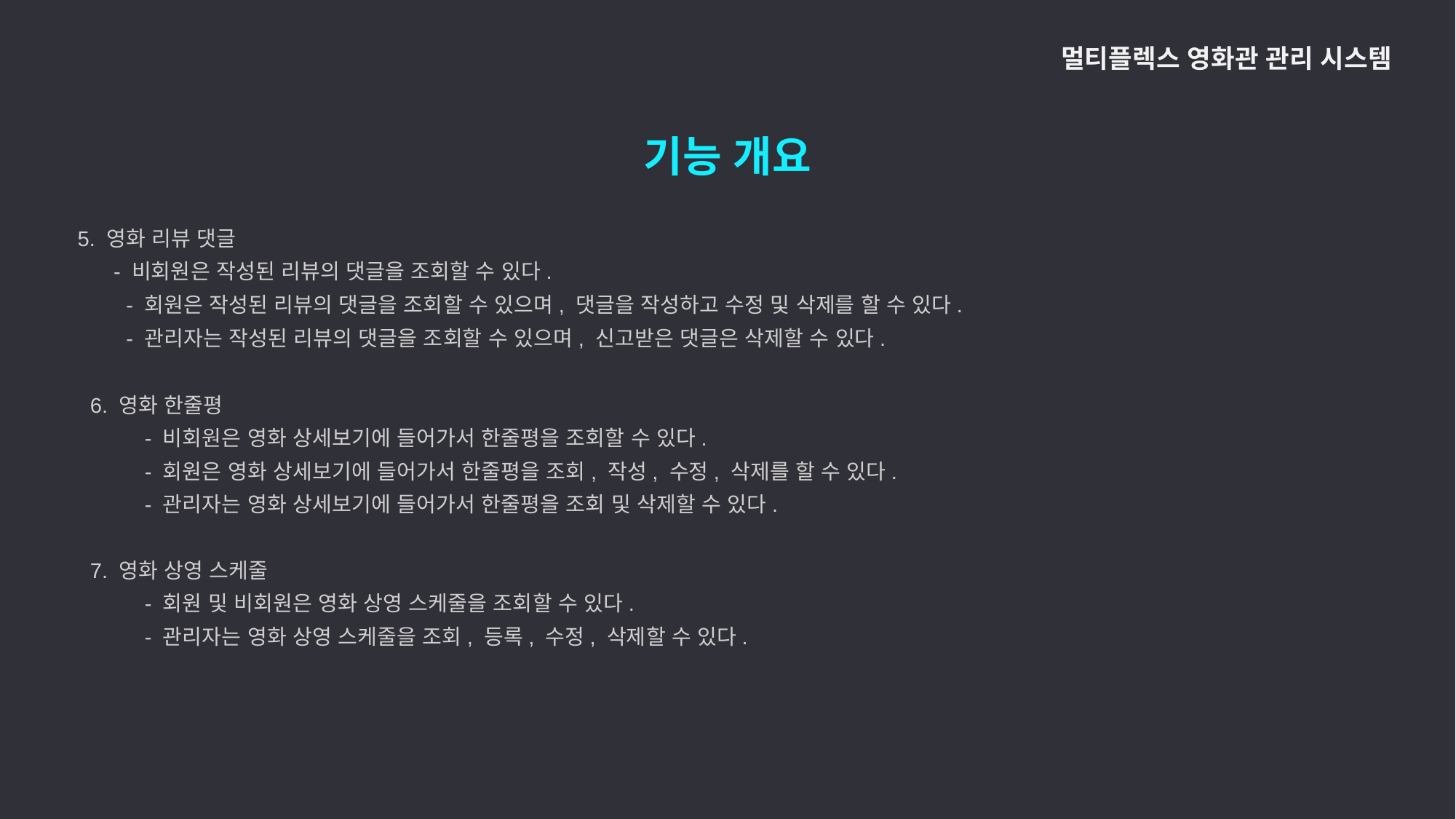

멀티플렉스 영화관 관리 시스템
기능 개요
       5. 영화 리뷰 댓글
             - 비회원은 작성된 리뷰의 댓글을 조회할 수 있다.
      - 회원은 작성된 리뷰의 댓글을 조회할 수 있으며, 댓글을 작성하고 수정 및 삭제를 할 수 있다.
      - 관리자는 작성된 리뷰의 댓글을 조회할 수 있으며, 신고받은 댓글은 삭제할 수 있다.

6. 영화 한줄평
- 비회원은 영화 상세보기에 들어가서 한줄평을 조회할 수 있다.
- 회원은 영화 상세보기에 들어가서 한줄평을 조회, 작성, 수정, 삭제를 할 수 있다.
- 관리자는 영화 상세보기에 들어가서 한줄평을 조회 및 삭제할 수 있다.

7. 영화 상영 스케줄
- 회원 및 비회원은 영화 상영 스케줄을 조회할 수 있다.
- 관리자는 영화 상영 스케줄을 조회, 등록, 수정, 삭제할 수 있다.